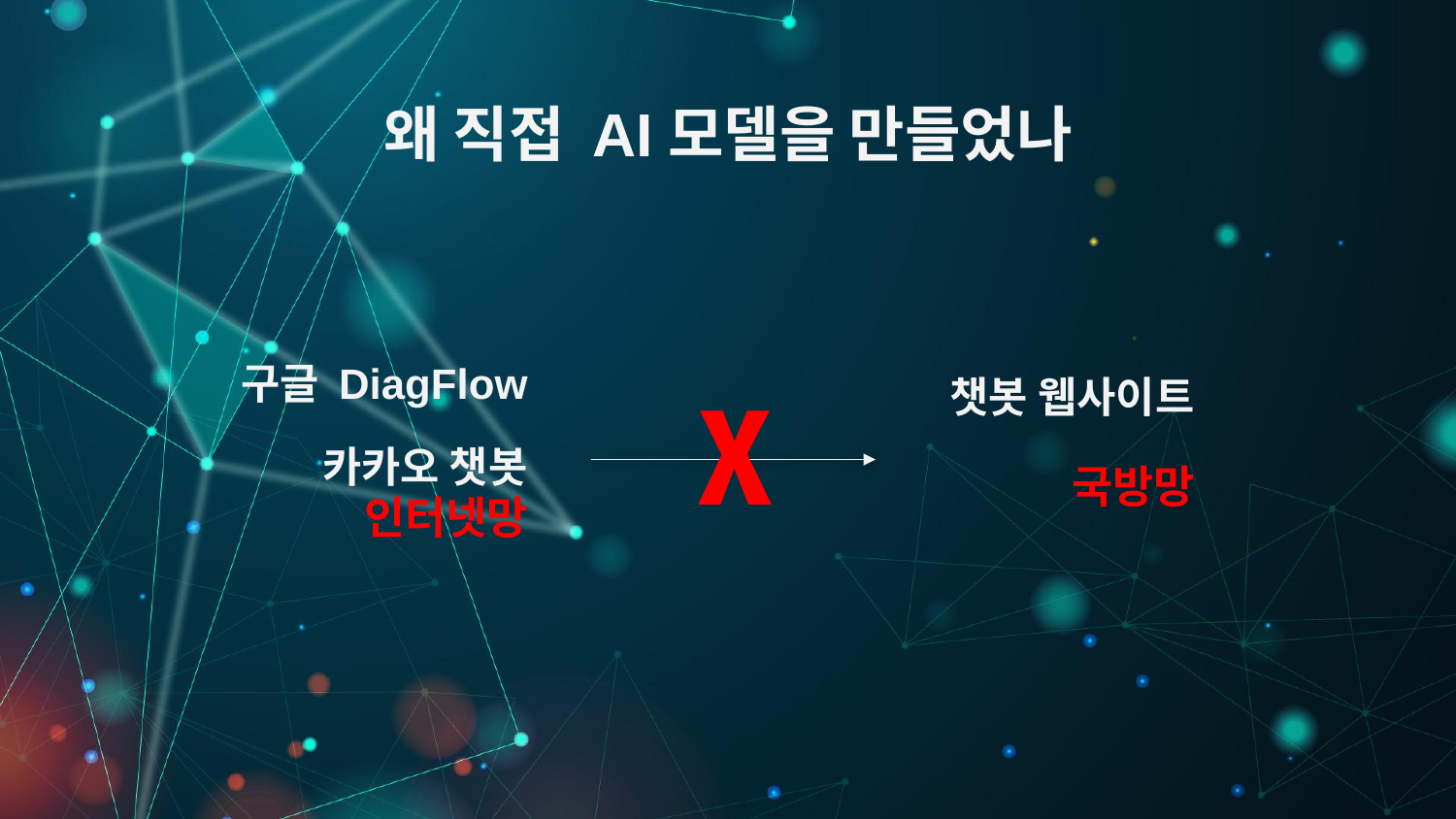

# 왜 직접 AI모델을 만들었나
구글 DiagFlow
 카카오 챗봇
X
챗봇 웹사이트

국방망
인터넷망